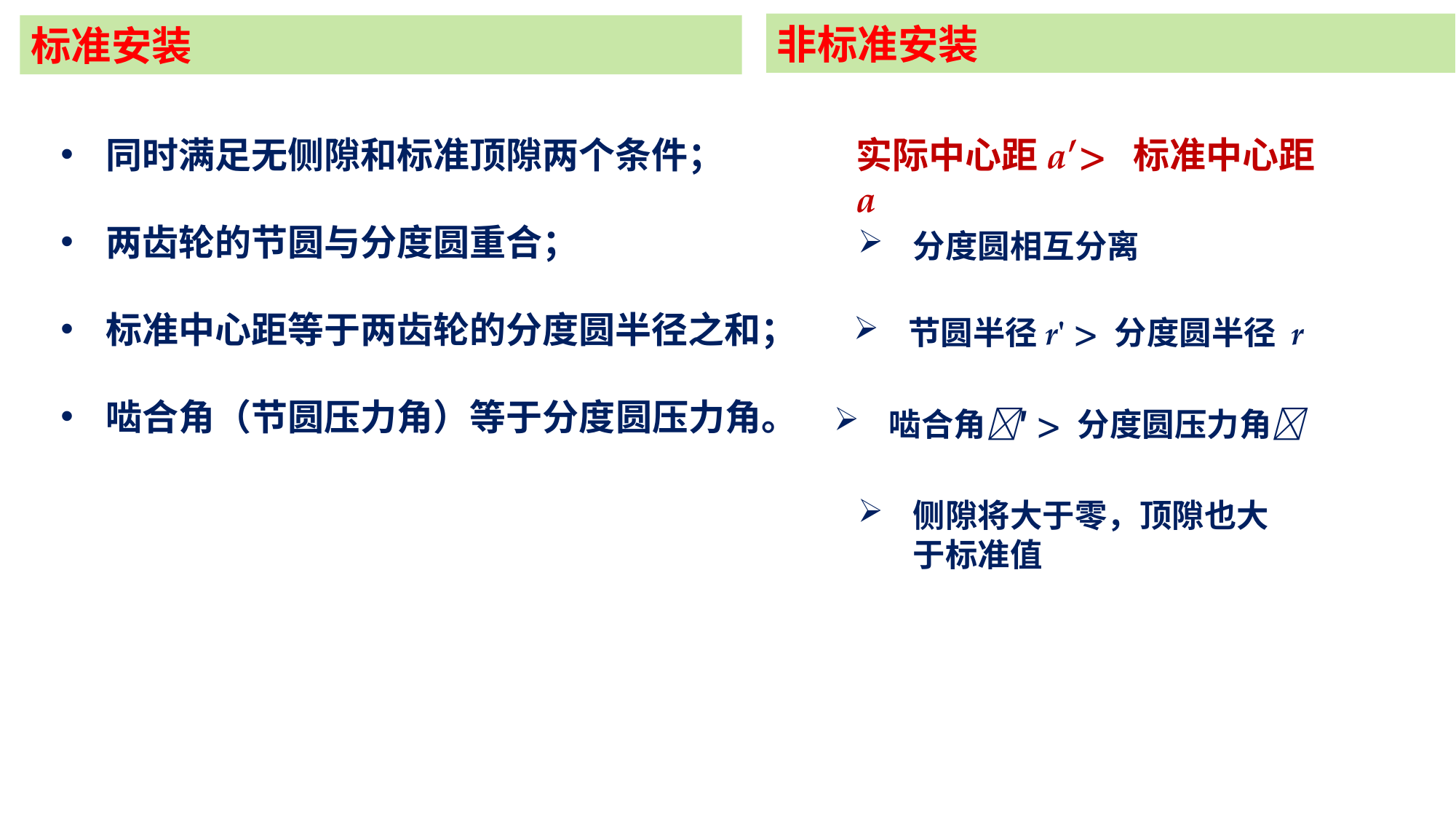

非标准安装
标准安装
同时满足无侧隙和标准顶隙两个条件；

两齿轮的节圆与分度圆重合；

标准中心距等于两齿轮的分度圆半径之和；

啮合角（节圆压力角）等于分度圆压力角。
实际中心距a′>  标准中心距a
分度圆相互分离
节圆半径r' > 分度圆半径 r
啮合角α′> 分度圆压力角α
侧隙将大于零，顶隙也大于标准值